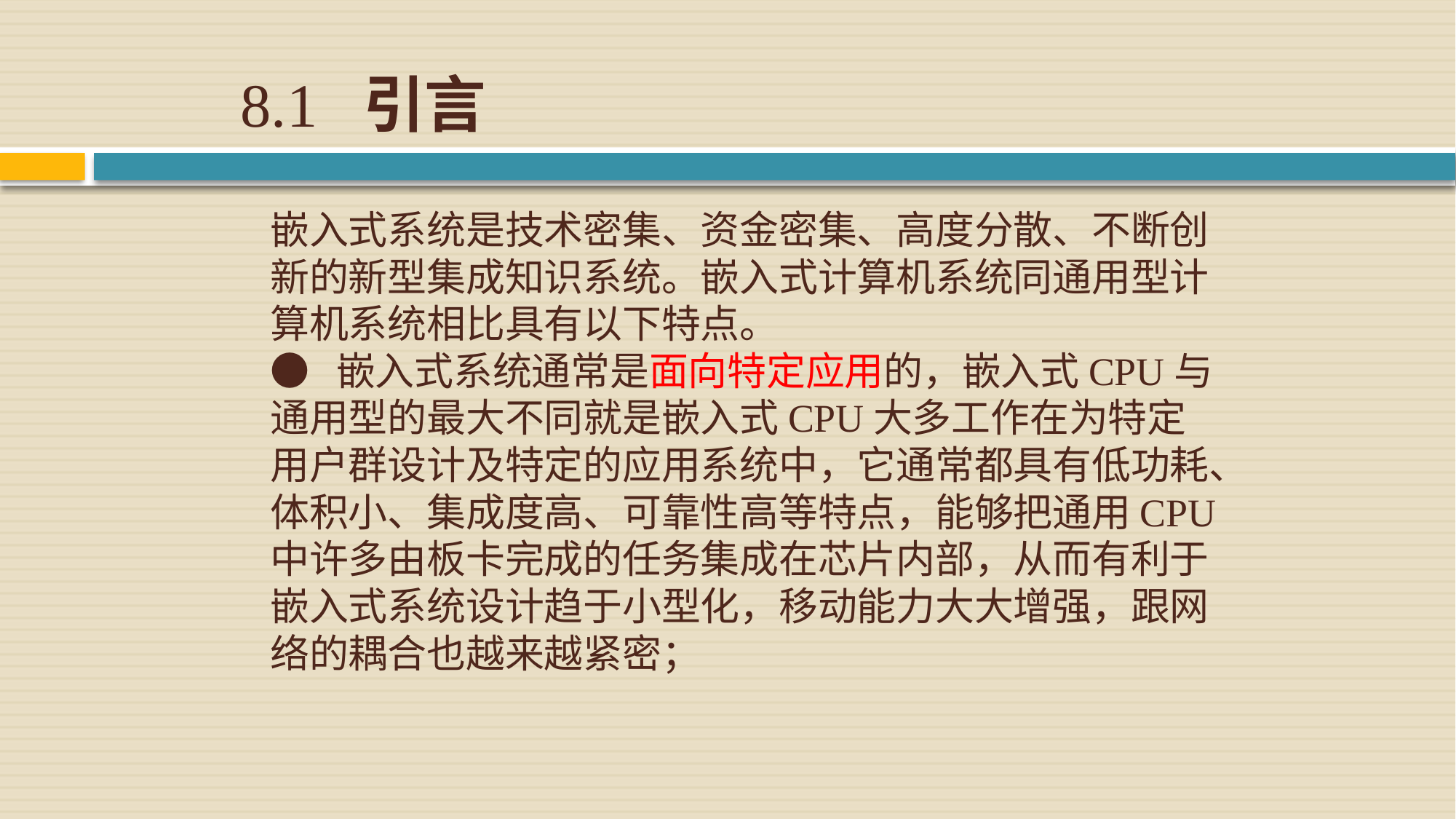

8.1  引言
# 嵌入式系统是技术密集、资金密集、高度分散、不断创新的新型集成知识系统。嵌入式计算机系统同通用型计算机系统相比具有以下特点。
●  嵌入式系统通常是面向特定应用的，嵌入式CPU与通用型的最大不同就是嵌入式CPU大多工作在为特定用户群设计及特定的应用系统中，它通常都具有低功耗、体积小、集成度高、可靠性高等特点，能够把通用CPU中许多由板卡完成的任务集成在芯片内部，从而有利于嵌入式系统设计趋于小型化，移动能力大大增强，跟网络的耦合也越来越紧密；